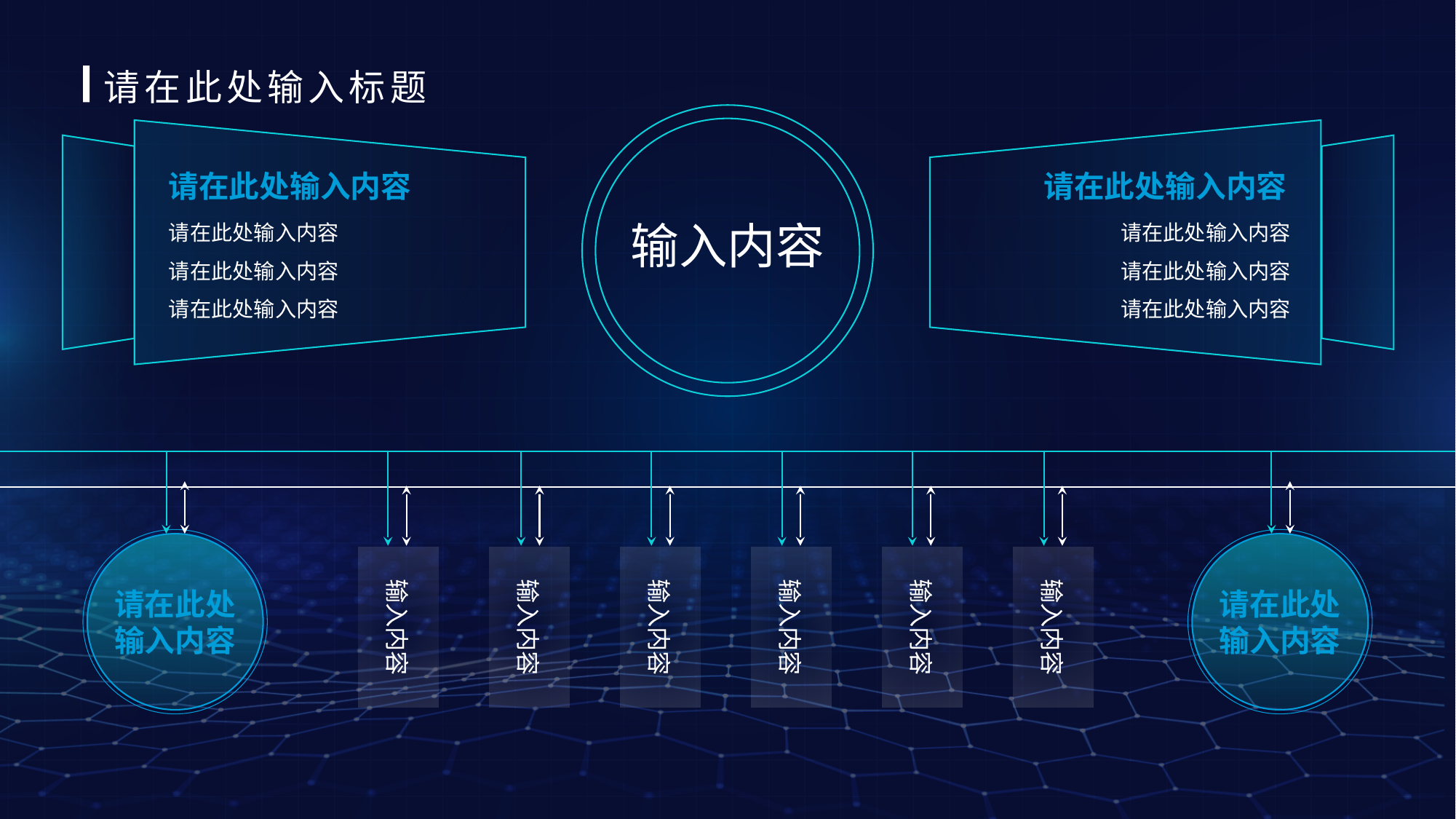

请在此处输入标题

请在此处输入内容
请在此处输入内容

请在此处输入内容
请在此处输入内容
请在此处输入内容
请在此处输入内容
请在此处输入内容
请在此处输入内容
输入内容

输入内容
输入内容
输入内容
输入内容
输入内容
输入内容
请在此处
输入内容
请在此处
输入内容